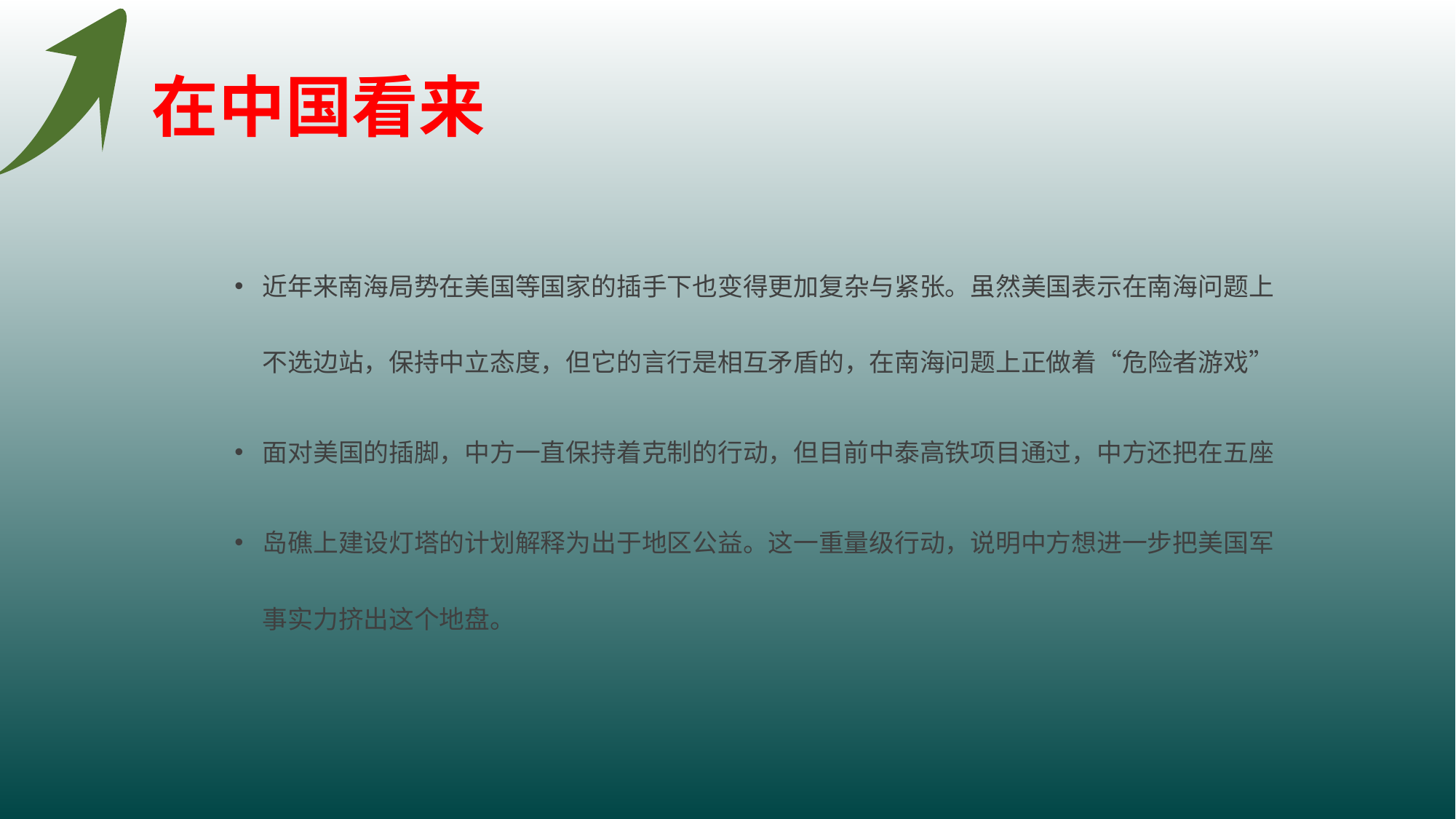

# 在中国看来
近年来南海局势在美国等国家的插手下也变得更加复杂与紧张。虽然美国表示在南海问题上不选边站，保持中立态度，但它的言行是相互矛盾的，在南海问题上正做着“危险者游戏”
面对美国的插脚，中方一直保持着克制的行动，但目前中泰高铁项目通过，中方还把在五座
岛礁上建设灯塔的计划解释为出于地区公益。这一重量级行动，说明中方想进一步把美国军事实力挤出这个地盘。